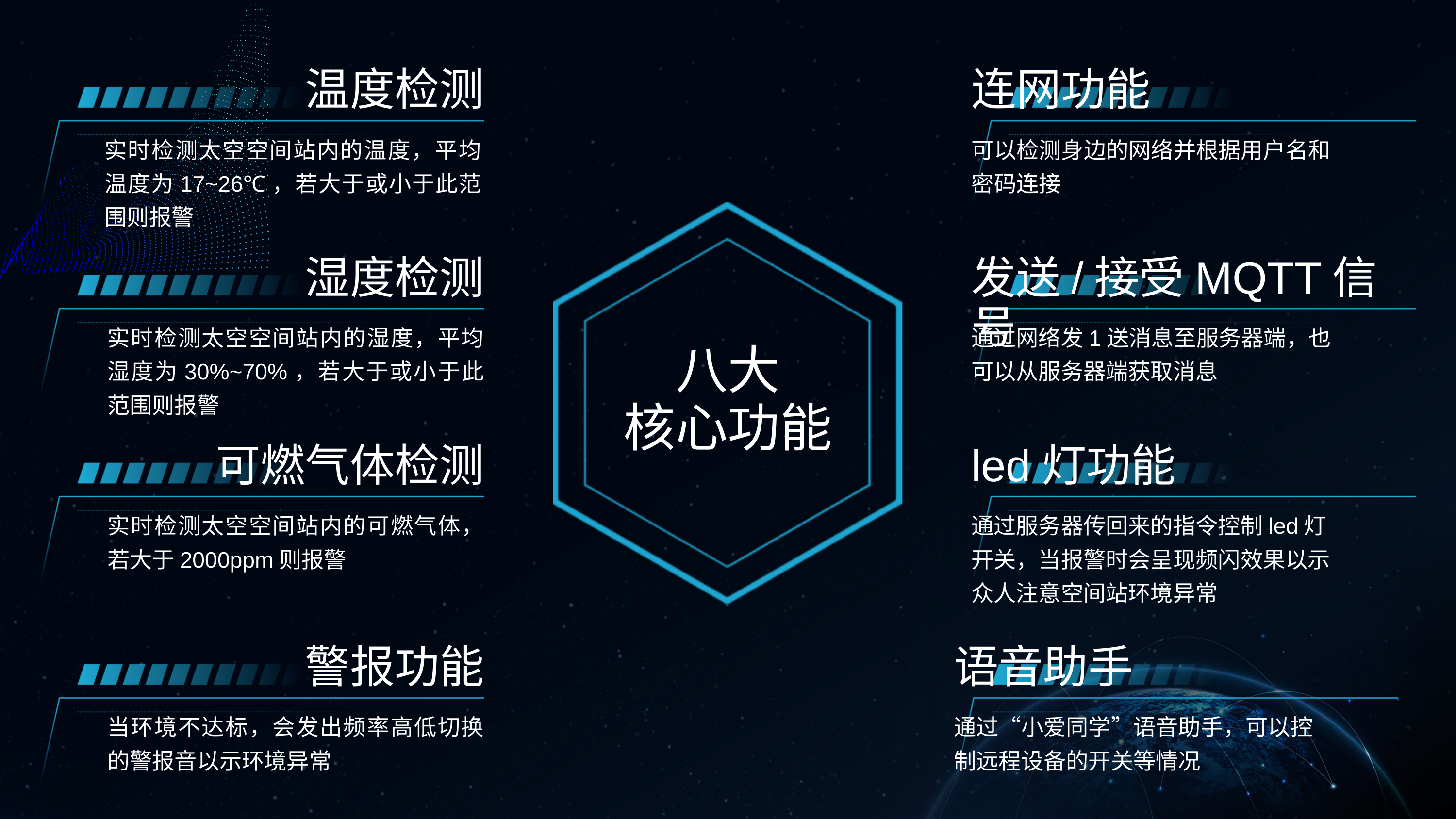

温度检测
连网功能
实时检测太空空间站内的温度，平均温度为17~26℃，若大于或小于此范围则报警
可以检测身边的网络并根据用户名和密码连接

湿度检测
发送/接受MQTT信号
实时检测太空空间站内的湿度，平均湿度为30%~70%，若大于或小于此范围则报警
通过网络发1送消息至服务器端，也可以从服务器端获取消息
八大
核心功能

可燃气体检测
led灯功能
实时检测太空空间站内的可燃气体，若大于2000ppm则报警
通过服务器传回来的指令控制led灯开关，当报警时会呈现频闪效果以示众人注意空间站环境异常

警报功能
语音助手
当环境不达标，会发出频率高低切换的警报音以示环境异常
通过“小爱同学”语音助手，可以控制远程设备的开关等情况